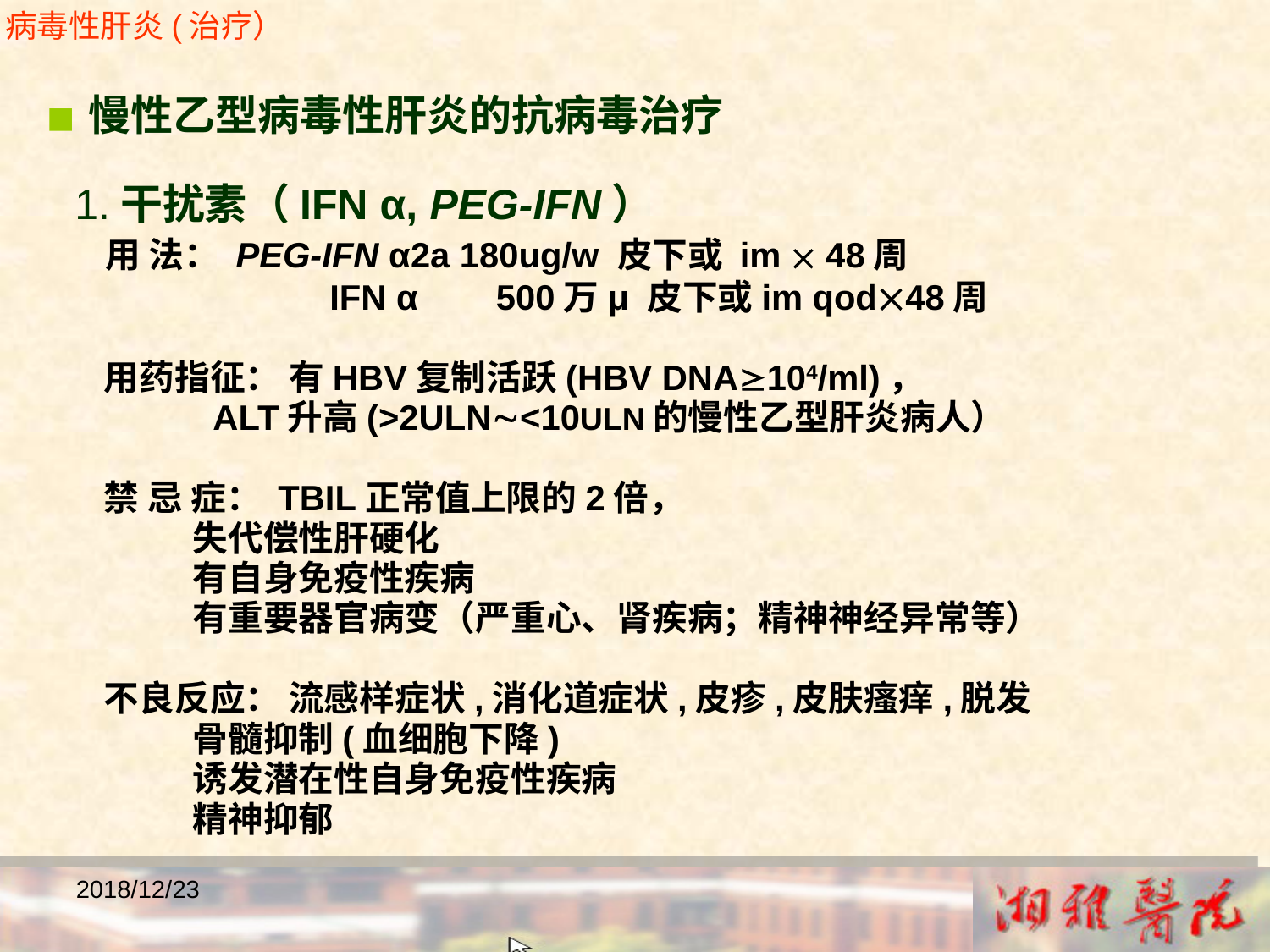

病毒性肝炎(治疗）
■ 慢性乙型病毒性肝炎的抗病毒治疗
  1.干扰素（IFN α, PEG-IFN）
     用 法： PEG-IFN α2a 180ug/w 皮下或 im × 48周
                             IFN α        500万μ 皮下或im qod×48周

      用药指征： 有HBV复制活跃(HBV DNA≥104/ml)，
                 ALT升高(>2ULN∼<10ULN的慢性乙型肝炎病人）

      禁 忌 症： TBIL正常值上限的2倍，
                 失代偿性肝硬化
                 有自身免疫性疾病
                 有重要器官病变（严重心、肾疾病；精神神经异常等）

      不良反应： 流感样症状,消化道症状,皮疹,皮肤瘙痒,脱发
                 骨髓抑制(血细胞下降)
                 诱发潜在性自身免疫性疾病
                 精神抑郁
2018/12/23